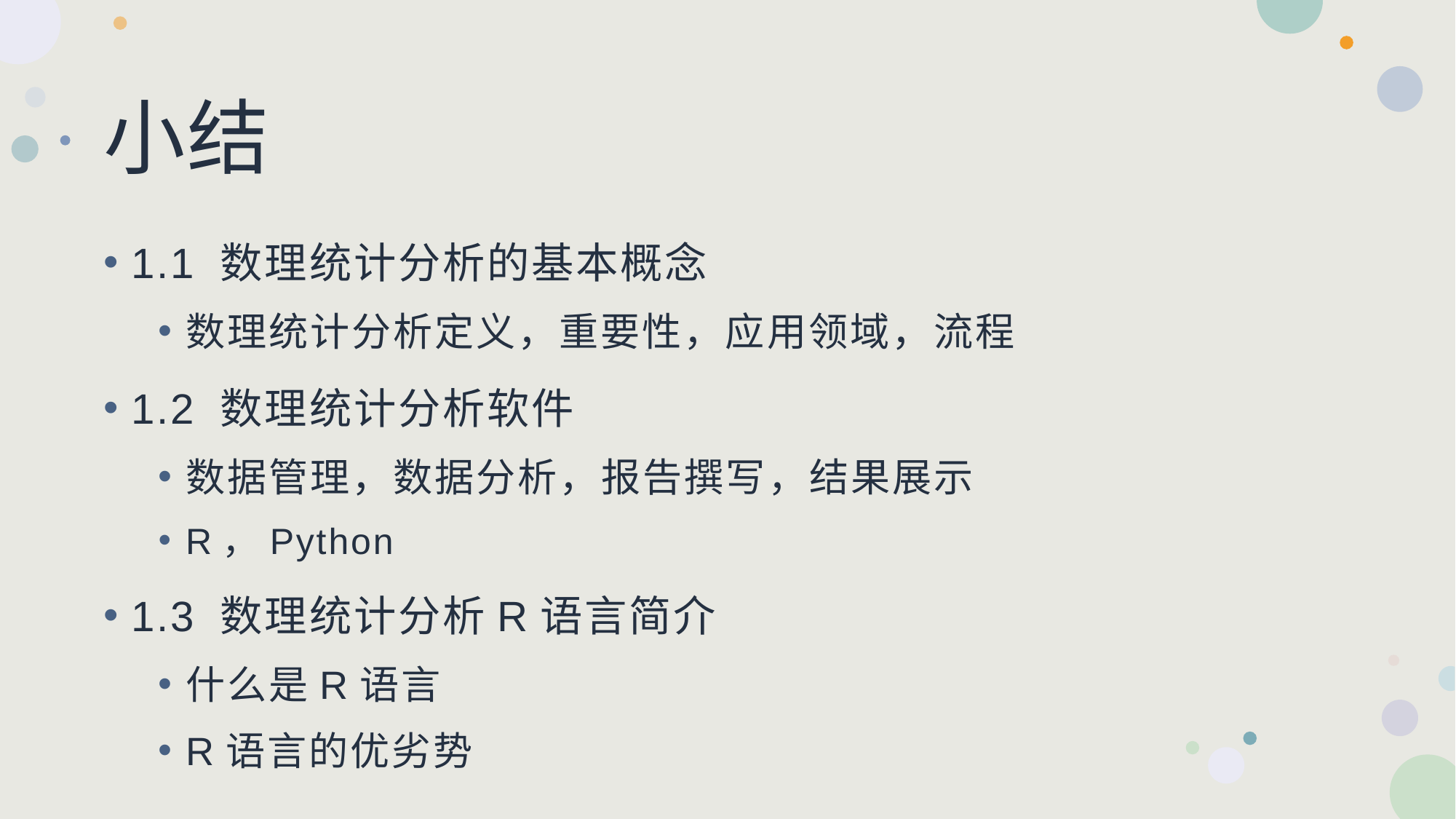

# 小结
1.1 数理统计分析的基本概念
数理统计分析定义，重要性，应用领域，流程
1.2 数理统计分析软件
数据管理，数据分析，报告撰写，结果展示
R，Python
1.3 数理统计分析R语言简介
什么是R语言
R语言的优劣势